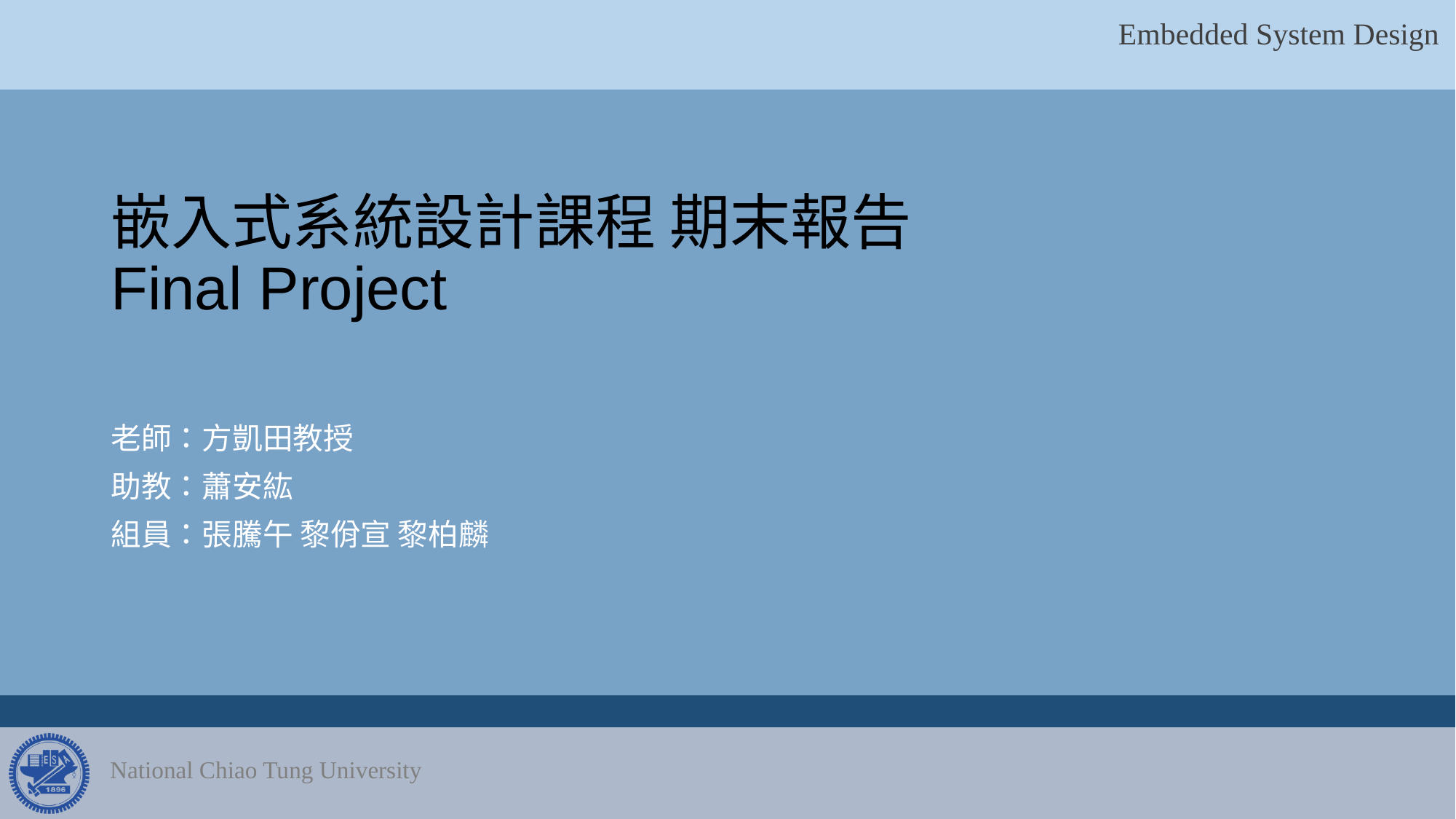

# 嵌入式系統設計課程 期末報告 Final Project
老師：方凱田教授
助教：蕭安紘
組員：張騰午 黎佾宣 黎柏麟